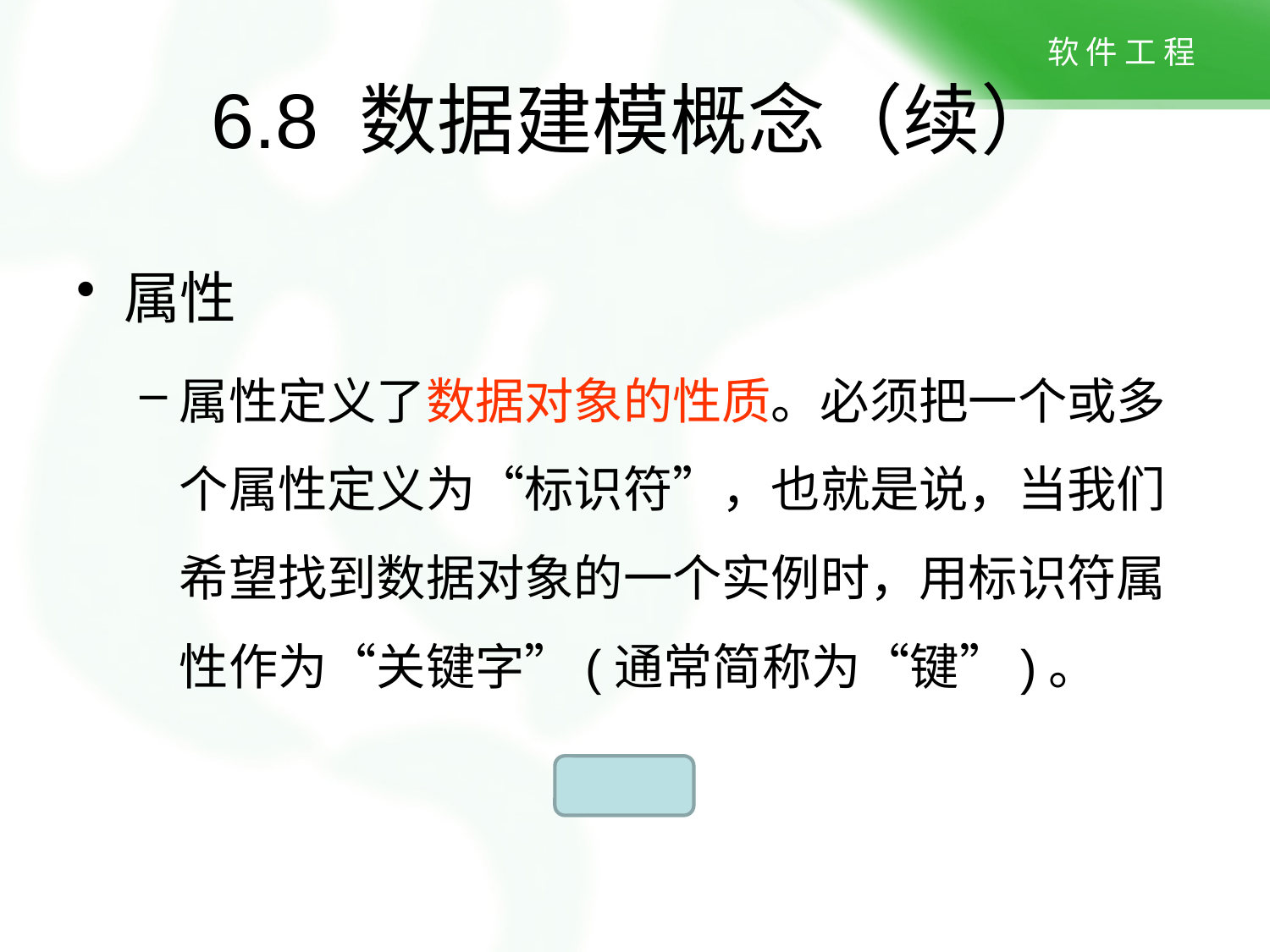

# 6.8 数据建模概念（续）
属性
属性定义了数据对象的性质。必须把一个或多个属性定义为“标识符”，也就是说，当我们希望找到数据对象的一个实例时，用标识符属性作为“关键字”(通常简称为“键”)。